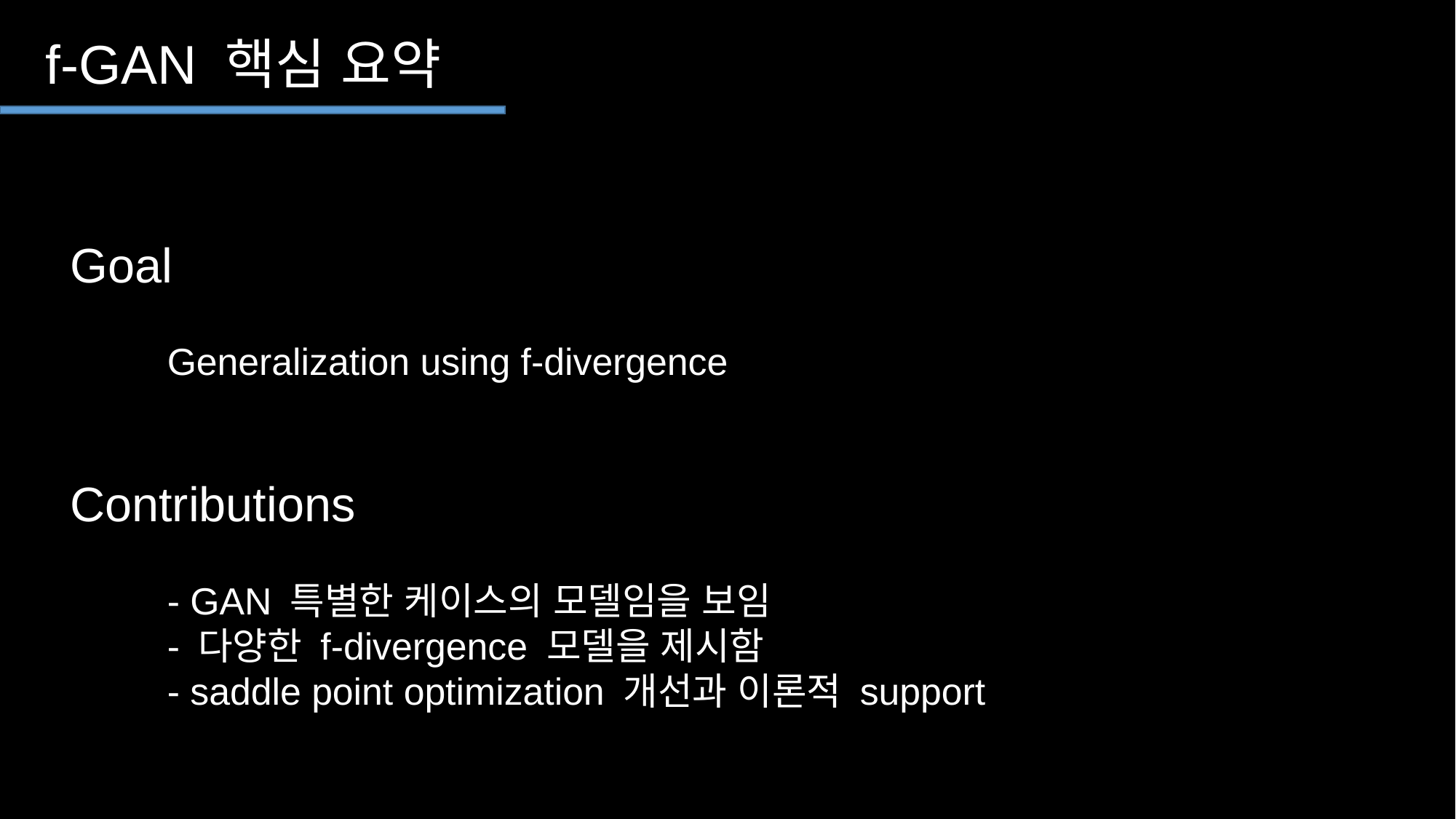

f-GAN 핵심 요약

# Goal Generalization using f-divergence Contributions - GAN 특별한 케이스의 모델임을 보임 - 다양한 f-divergence 모델을 제시함 - saddle point optimization 개선과 이론적 support